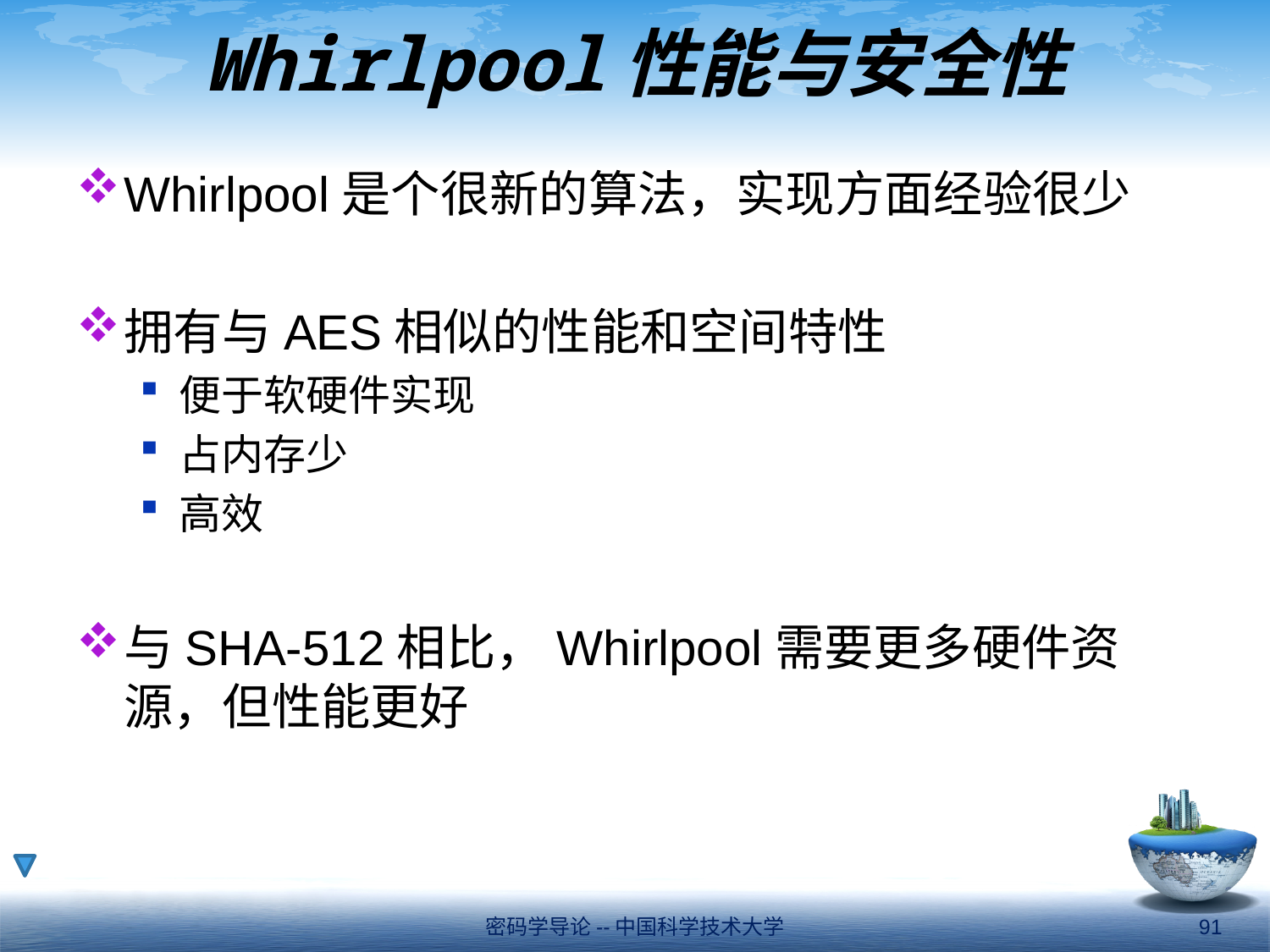

# Whirlpool性能与安全性
Whirlpool是个很新的算法，实现方面经验很少

拥有与AES相似的性能和空间特性
便于软硬件实现
占内存少
高效

与SHA-512相比，Whirlpool需要更多硬件资源，但性能更好

密码学导论--中国科学技术大学
91